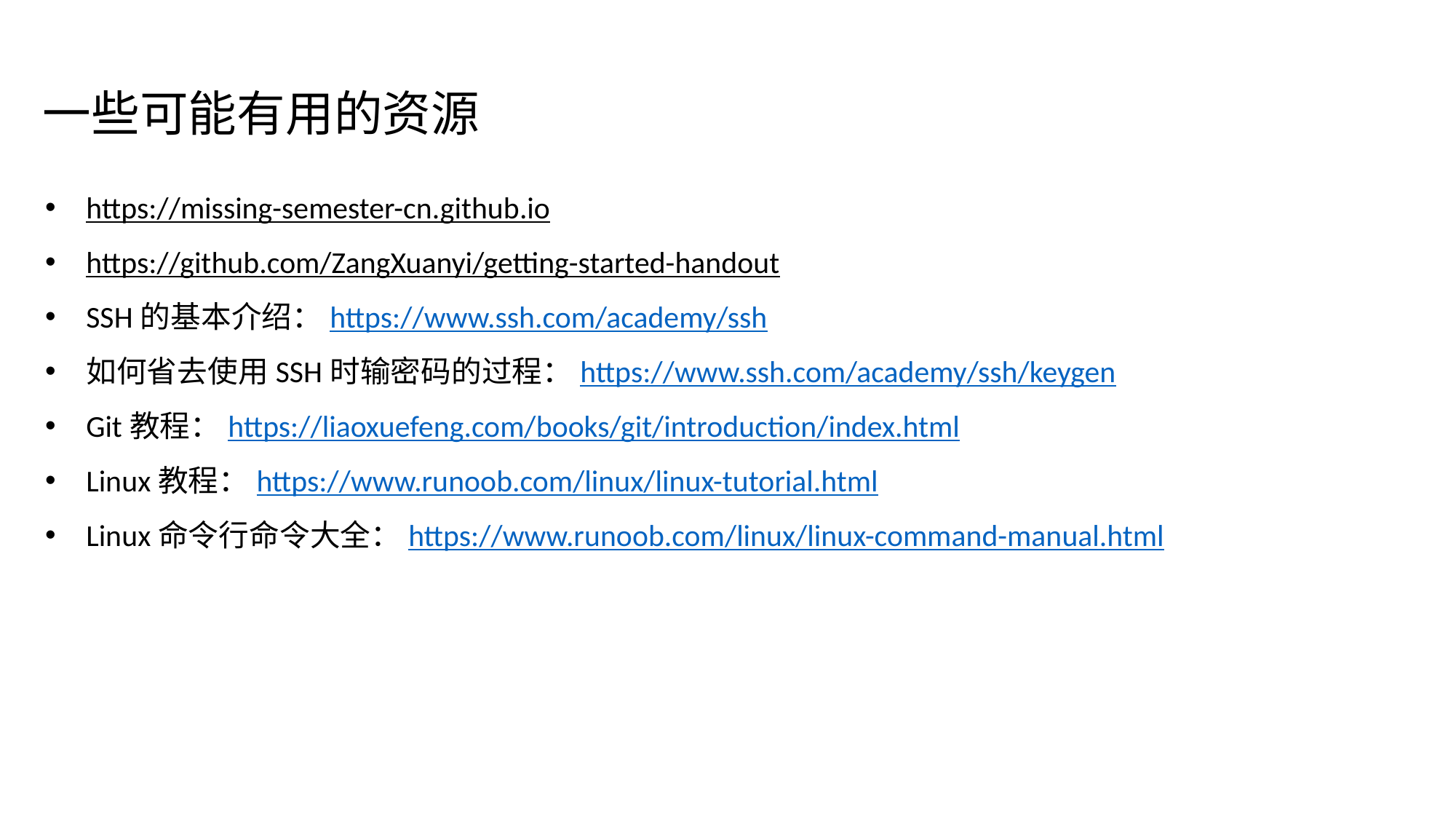

一些可能有用的资源

https://missing-semester-cn.github.io
https://github.com/ZangXuanyi/getting-started-handout
SSH的基本介绍：https://www.ssh.com/academy/ssh
如何省去使用SSH时输密码的过程：https://www.ssh.com/academy/ssh/keygen
Git教程：https://liaoxuefeng.com/books/git/introduction/index.html
Linux教程：https://www.runoob.com/linux/linux-tutorial.html
Linux命令行命令大全：https://www.runoob.com/linux/linux-command-manual.html